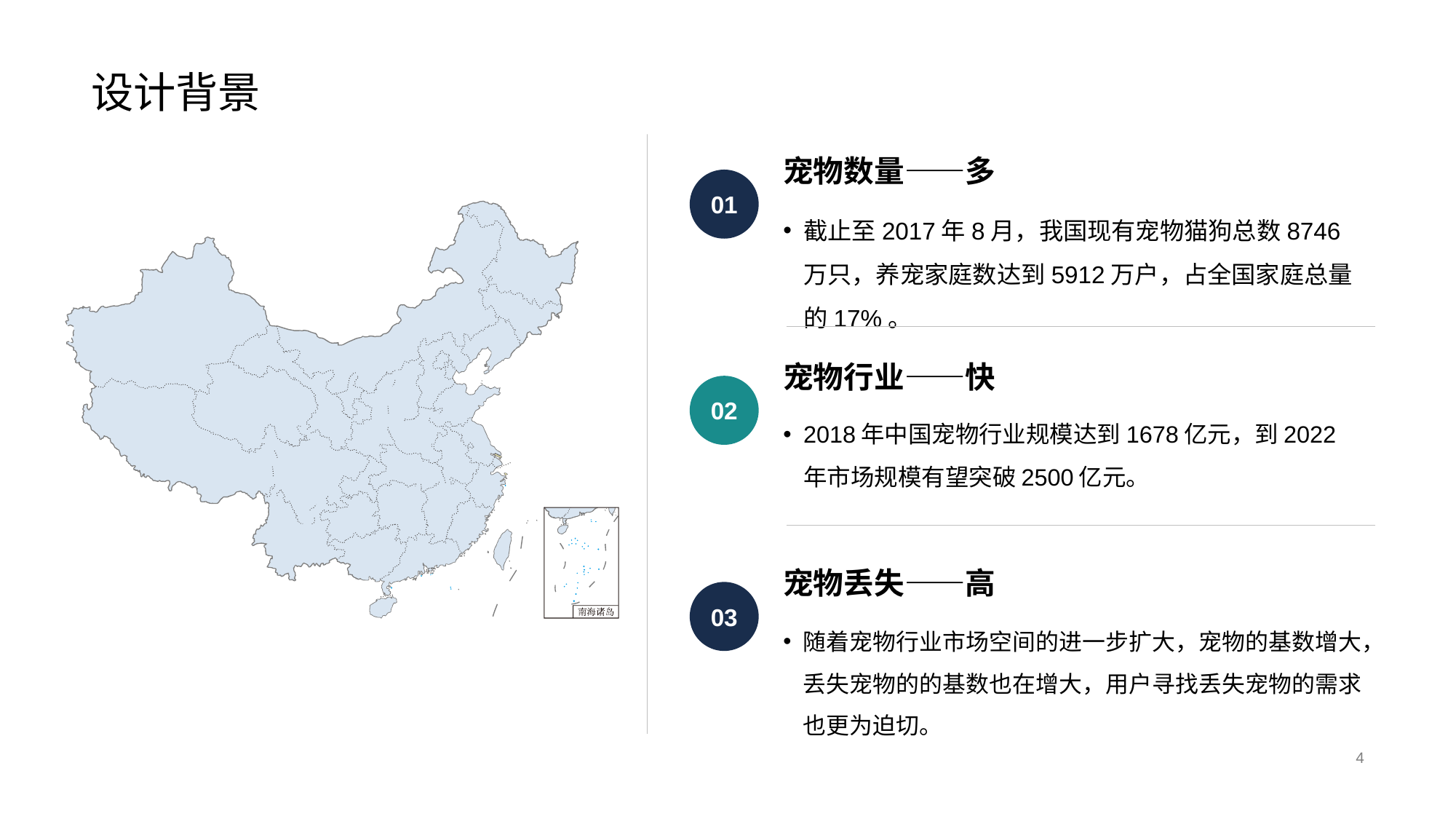

# 设计背景
宠物数量——多
01
截止至2017年8月，我国现有宠物猫狗总数8746万只，养宠家庭数达到5912万户，占全国家庭总量的17%。

宠物行业——快
02

2018年中国宠物行业规模达到1678亿元，到2022年市场规模有望突破2500亿元。
宠物丢失——高
03
随着宠物行业市场空间的进一步扩大，宠物的基数增大，丢失宠物的的基数也在增大，用户寻找丢失宠物的需求也更为迫切。

4